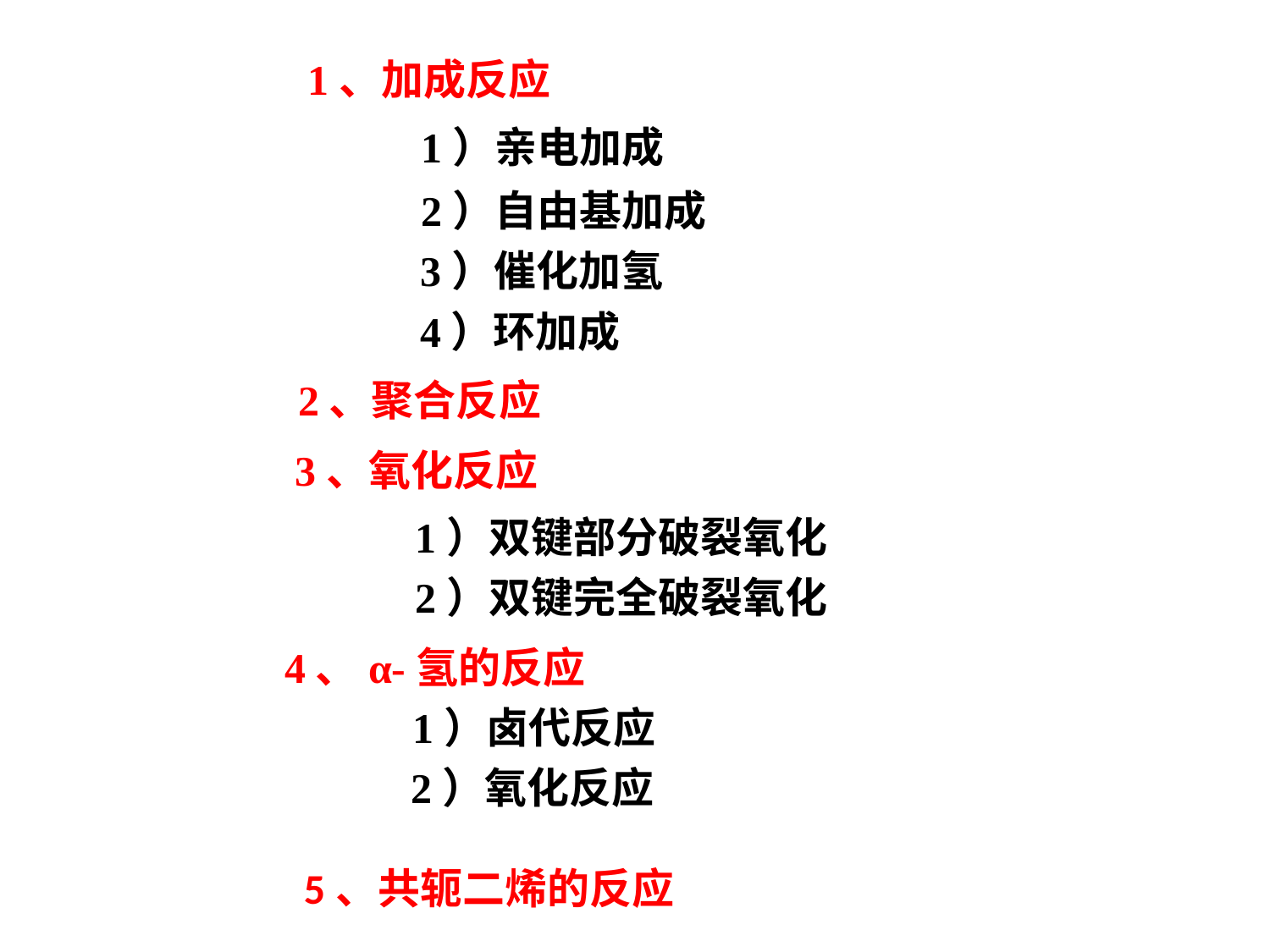

1、加成反应
1）亲电加成
2）自由基加成
3）催化加氢
4）环加成
2、聚合反应
3、氧化反应
1）双键部分破裂氧化
2）双键完全破裂氧化
4、α-氢的反应
1）卤代反应
2）氧化反应
5、共轭二烯的反应